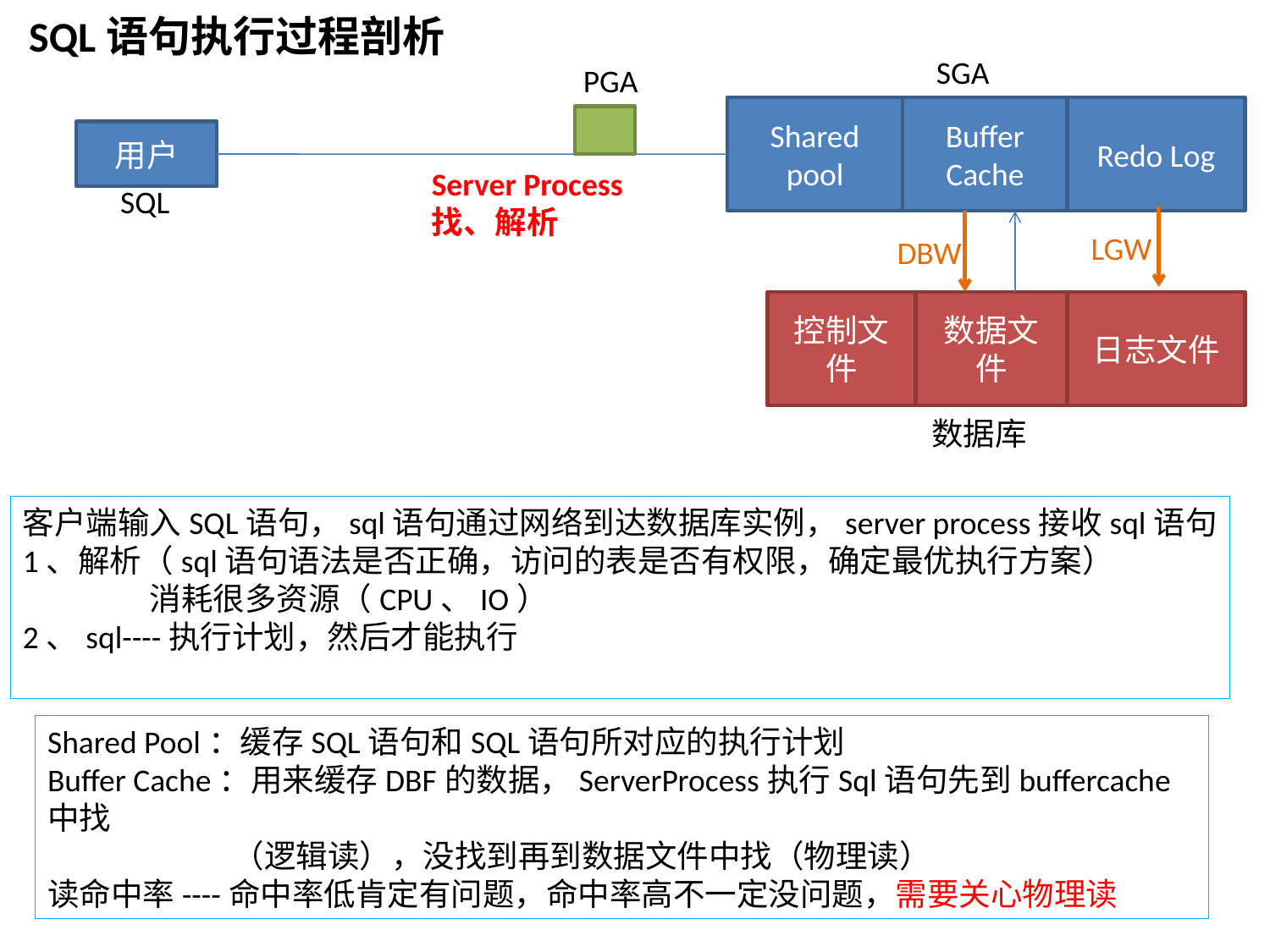

SQL语句执行过程剖析
SGA
PGA
Shared pool
Buffer Cache
Redo Log

用户
Server Process
找、解析
SQL
LGW
DBW
日志文件
控制文件
数据文件
数据库
客户端输入SQL语句，sql语句通过网络到达数据库实例，server process接收sql语句
1、解析（sql语句语法是否正确，访问的表是否有权限，确定最优执行方案）
	消耗很多资源（CPU、IO）
2、sql----执行计划，然后才能执行

Shared Pool：缓存SQL语句和SQL语句所对应的执行计划
Buffer Cache：用来缓存DBF的数据，ServerProcess执行Sql语句先到buffercache中找
	       （逻辑读），没找到再到数据文件中找（物理读）
读命中率----命中率低肯定有问题，命中率高不一定没问题，需要关心物理读